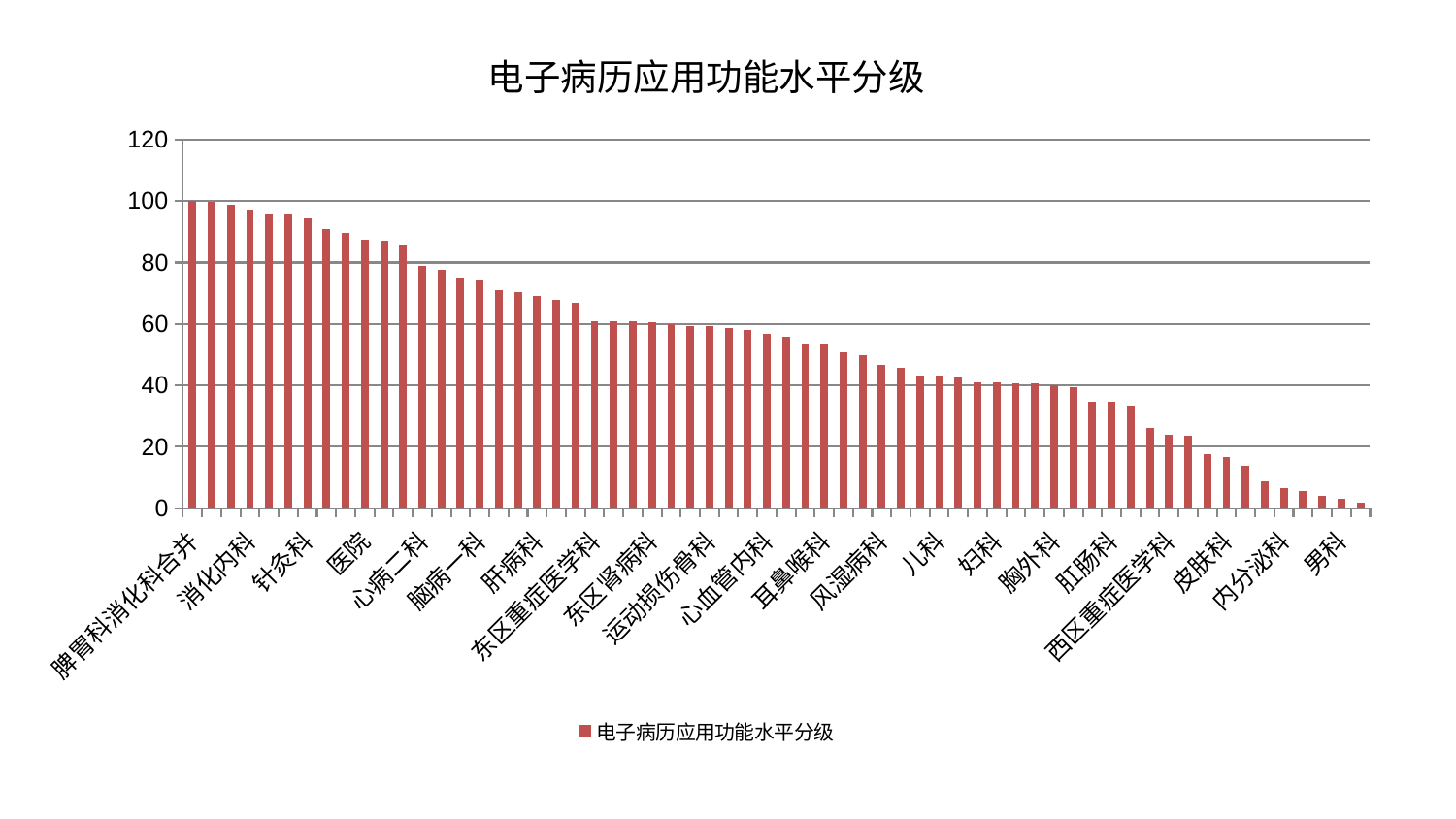

### Chart: 电子病历应用功能水平分级

| Category | 电子病历应用功能水平分级 |
|---|---|
| 脾胃科消化科合并 | 100.0 |
| 心病四科 | 99.62343159423224 |
| 乳腺甲状腺外科 | 98.67088123640418 |
| 消化内科 | 97.32149017485025 |
| 血液科 | 95.5791491082052 |
| 脾胃病科 | 95.49768015562752 |
| 针灸科 | 94.42375572566009 |
| 小儿骨科 | 90.88037236728508 |
| 综合内科 | 89.72660167090689 |
| 医院 | 87.41959032194487 |
| 微创骨科 | 87.05241655124507 |
| 肿瘤内科 | 85.8927084323187 |
| 心病二科 | 78.91650688154304 |
| 产科 | 77.57137841577749 |
| 中医外治中心 | 75.01289333508313 |
| 脑病一科 | 74.21257982246416 |
| 老年医学科 | 71.03968513465261 |
| 心病三科 | 70.45497920618739 |
| 肝病科 | 69.17339541462604 |
| 脑病三科 | 67.98646606018463 |
| 神经外科 | 66.85187704155835 |
| 东区重症医学科 | 60.84789846869641 |
| 周围血管科 | 60.841347344755484 |
| 口腔科 | 60.787379312205566 |
| 东区肾病科 | 60.60652729802956 |
| 肾脏内科 | 60.00362561070841 |
| 神经内科 | 59.445763588141226 |
| 运动损伤骨科 | 59.44230511845103 |
| 显微骨科 | 58.70854015359483 |
| 心病一科 | 58.20729055396394 |
| 心血管内科 | 56.79428666305046 |
| 身心医学科 | 55.89084597264395 |
| 康复科 | 53.55608073299041 |
| 耳鼻喉科 | 53.458265690147385 |
| 妇科妇二科合并 | 50.686129323202984 |
| 重症医学科 | 49.76620737303224 |
| 风湿病科 | 46.78414218817232 |
| 肝胆外科 | 45.85508449555153 |
| 美容皮肤科 | 43.3597614437382 |
| 儿科 | 43.32918217254309 |
| 普通外科 | 42.79104075818641 |
| 泌尿外科 | 40.94831204409374 |
| 妇科 | 40.933159642614356 |
| 推拿科 | 40.56253748598406 |
| 治未病中心 | 40.55624394232763 |
| 胸外科 | 40.059052688216056 |
| 骨科 | 39.53202027979009 |
| 小儿推拿科 | 34.82108590496122 |
| 肛肠科 | 34.57654388350402 |
| 呼吸内科 | 33.45391210112914 |
| 肾病科 | 26.262596798709186 |
| 西区重症医学科 | 24.044242637078103 |
| 妇二科 | 23.613751243684444 |
| 脊柱骨科 | 17.611307369169243 |
| 皮肤科 | 16.653179770519678 |
| 关节骨科 | 13.702455134526058 |
| 眼科 | 8.621275793763106 |
| 内分泌科 | 6.445505978020068 |
| 创伤骨科 | 5.531384796326393 |
| 中医经典科 | 4.053075476761657 |
| 男科 | 2.9704113155873775 |
| 脑病二科 | 1.6884540438800235 |
23